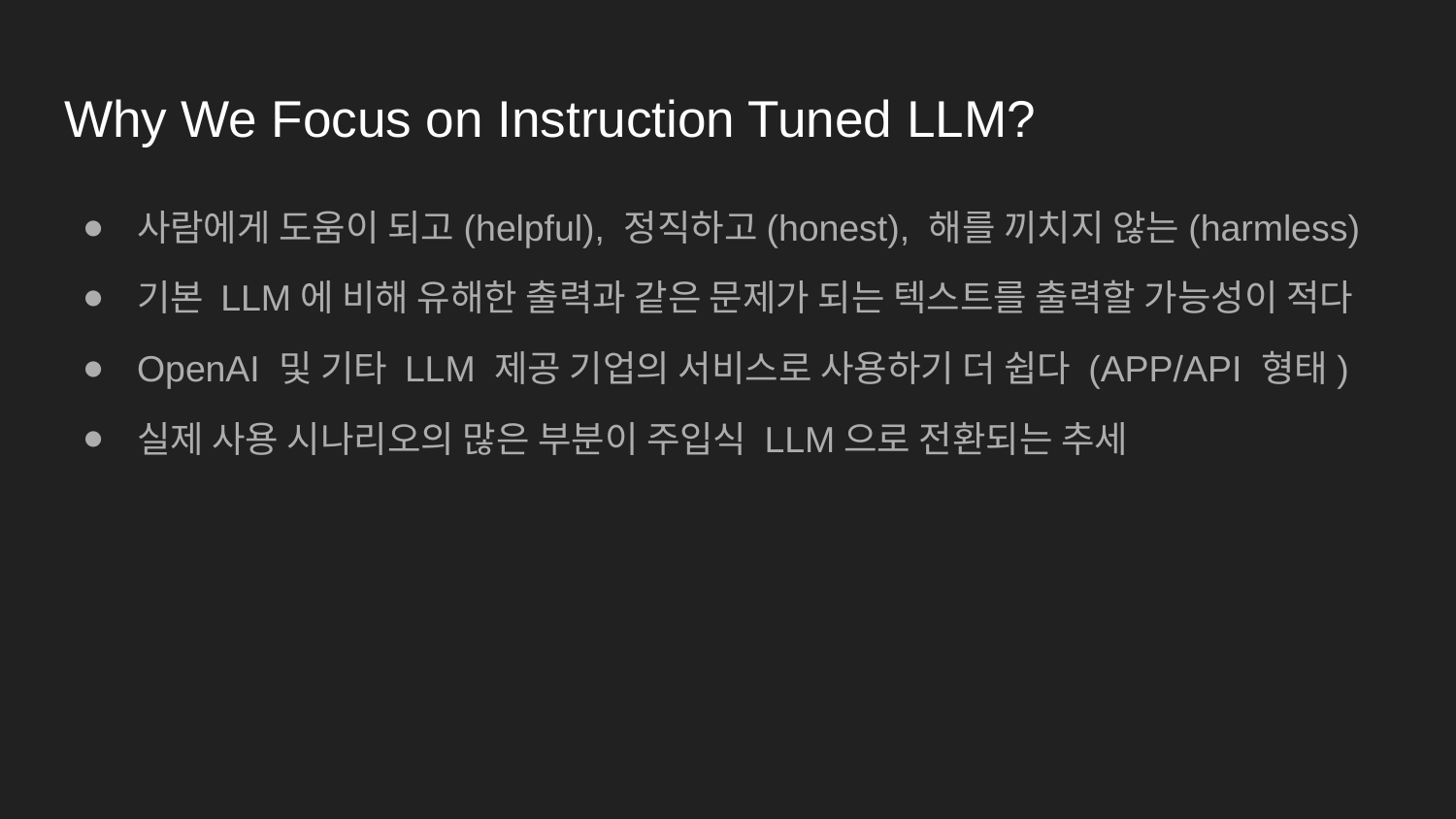

# Why We Focus on Instruction Tuned LLM?
사람에게 도움이 되고(helpful), 정직하고(honest), 해를 끼치지 않는(harmless)
기본 LLM에 비해 유해한 출력과 같은 문제가 되는 텍스트를 출력할 가능성이 적다
OpenAI 및 기타 LLM 제공 기업의 서비스로 사용하기 더 쉽다 (APP/API 형태)
실제 사용 시나리오의 많은 부분이 주입식 LLM으로 전환되는 추세